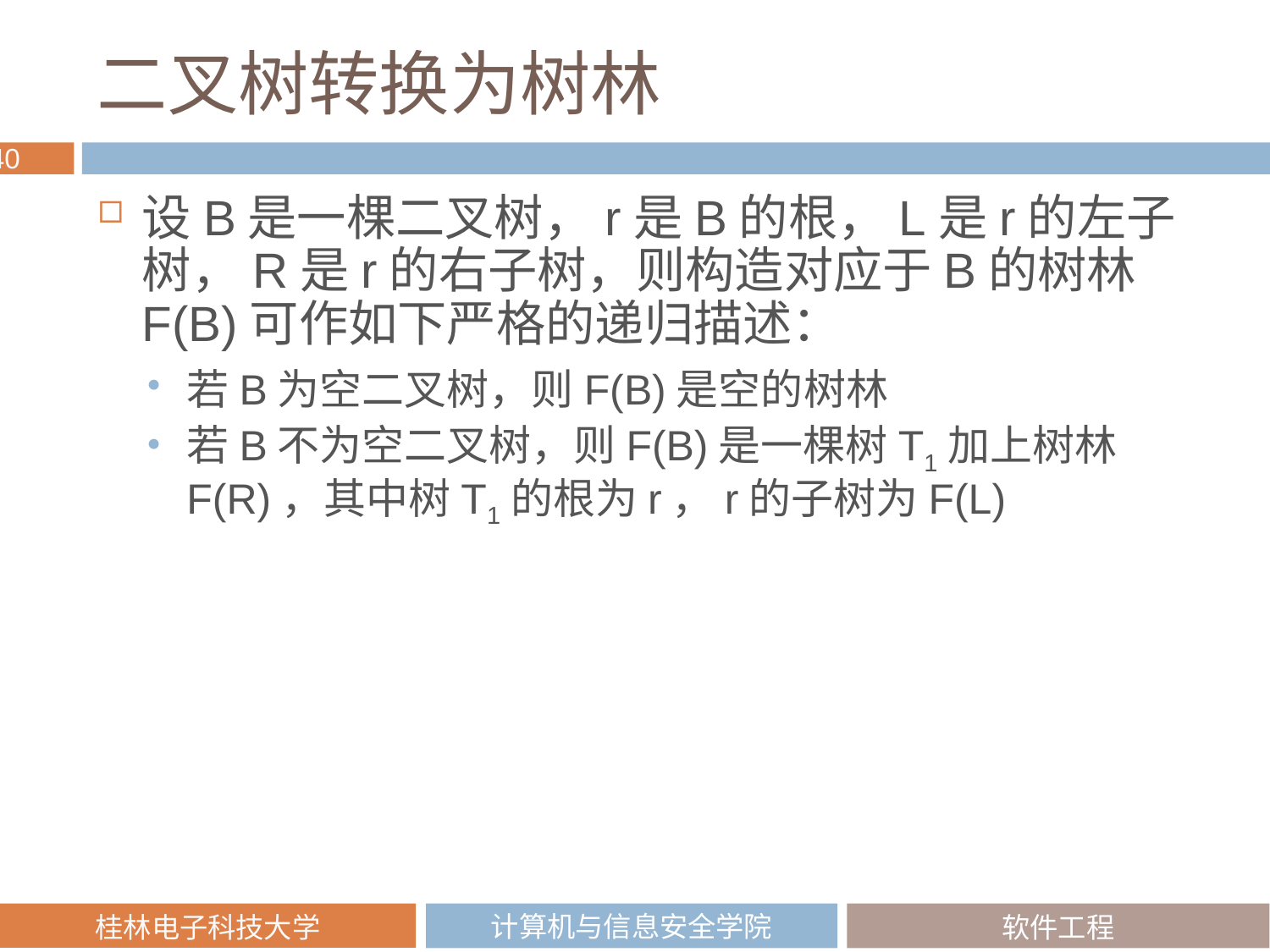

# 二叉树转换为树林
设B是一棵二叉树，r是B的根，L是r的左子树，R是r的右子树，则构造对应于B的树林F(B)可作如下严格的递归描述：
若B为空二叉树，则F(B)是空的树林
若B不为空二叉树，则F(B)是一棵树T1加上树林F(R)，其中树T1的根为r，r的子树为F(L)